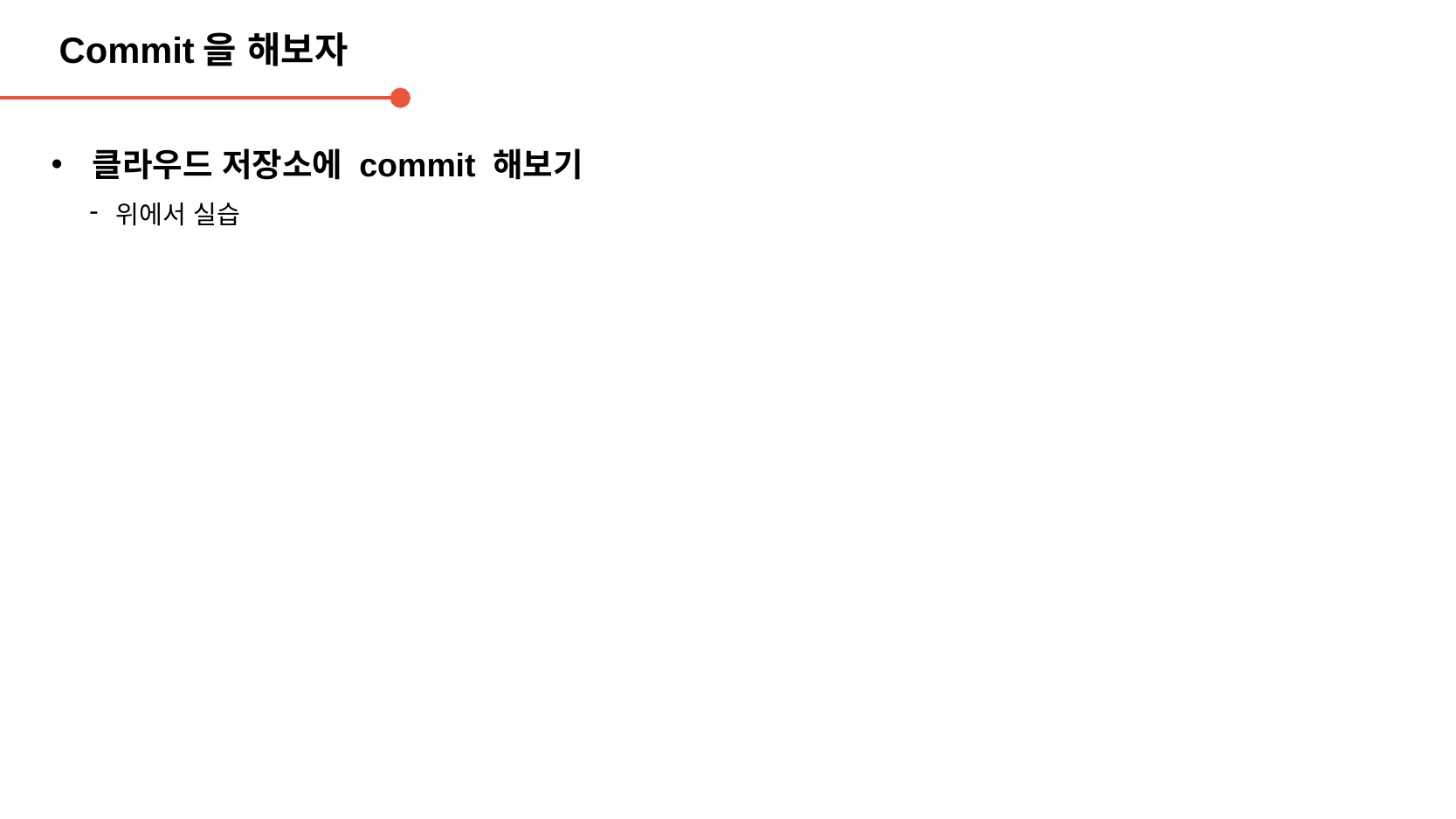

Commit을 해보자
클라우드 저장소에 commit 해보기
위에서 실습